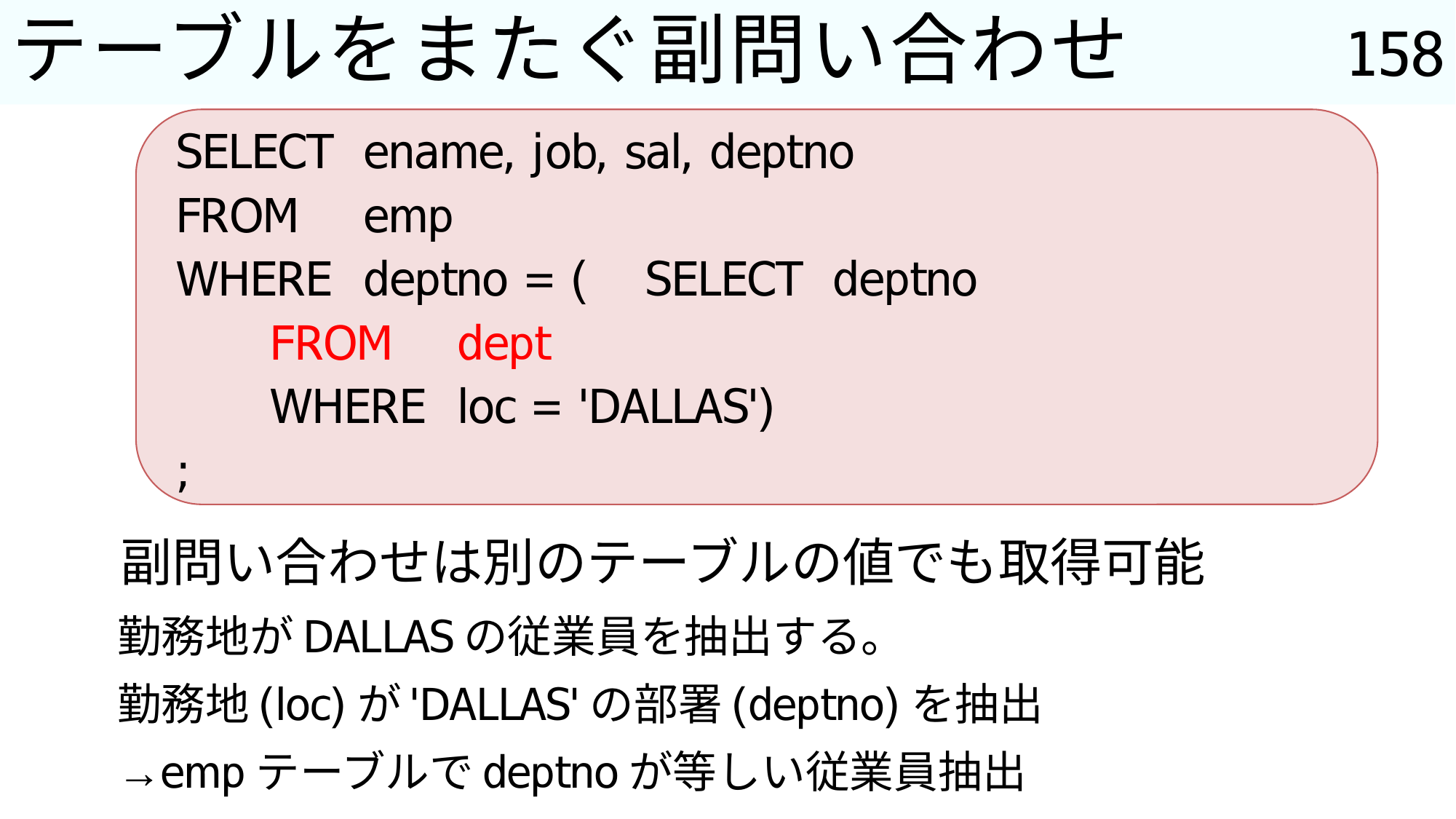

158
# テーブルをまたぐ副問い合わせ

SELECT	ename, job, sal, deptno
FROM	emp
WHERE	deptno = (	SELECT 	deptno
					FROM	dept
					WHERE	loc = 'DALLAS')
;
副問い合わせは別のテーブルの値でも取得可能
勤務地がDALLASの従業員を抽出する。
勤務地(loc)が'DALLAS'の部署(deptno)を抽出
→empテーブルでdeptnoが等しい従業員抽出